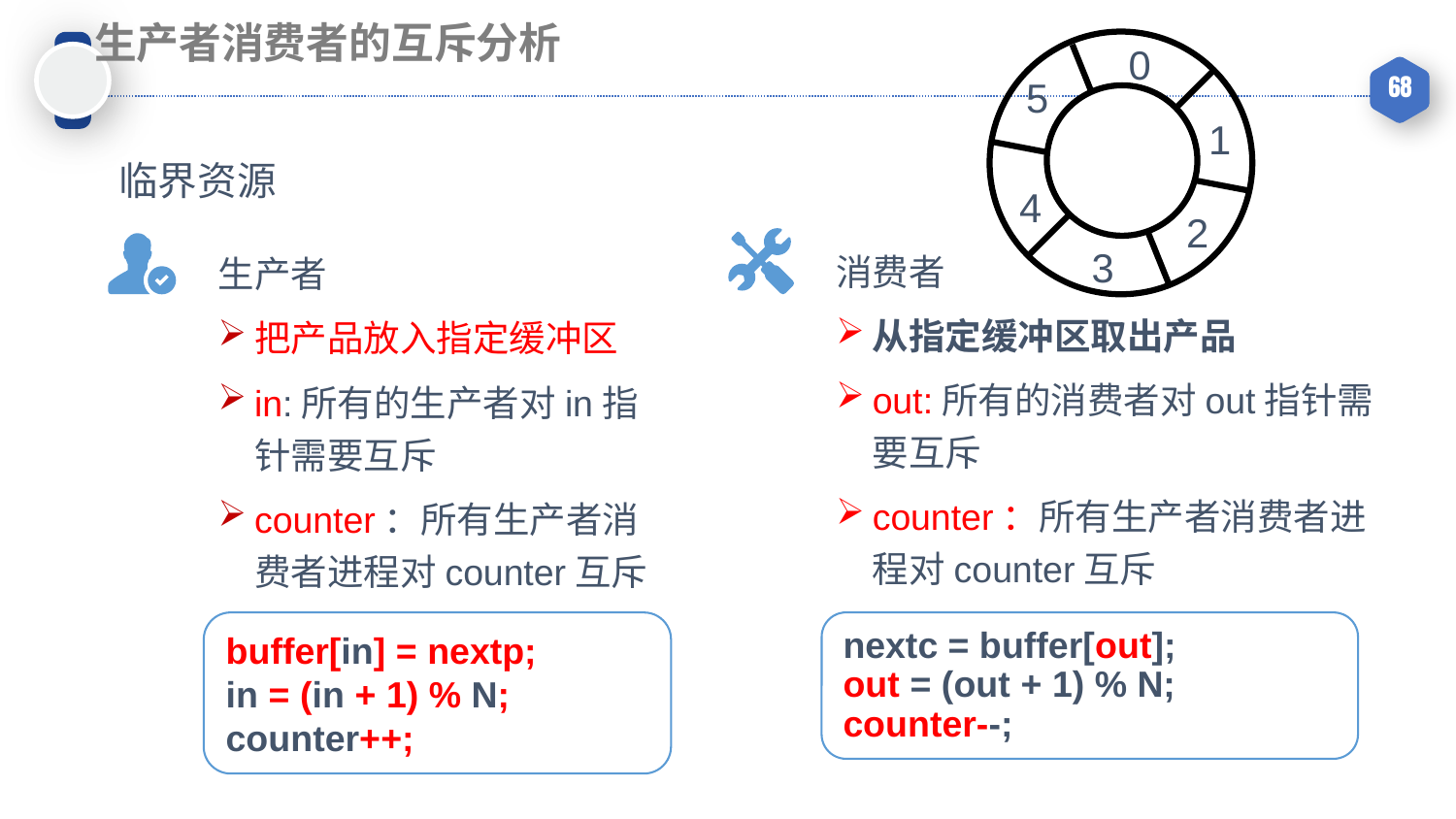

生产者消费者的互斥分析

0
5
1
4
2
3
临界资源

消费者
从指定缓冲区取出产品
out:所有的消费者对out指针需要互斥
counter：所有生产者消费者进程对counter互斥
生产者
把产品放入指定缓冲区
in:所有的生产者对in指针需要互斥
counter：所有生产者消费者进程对counter互斥

buffer[in] = nextp;
in = (in + 1) % N;
counter++;
nextc = buffer[out];
out = (out + 1) % N;
counter--;